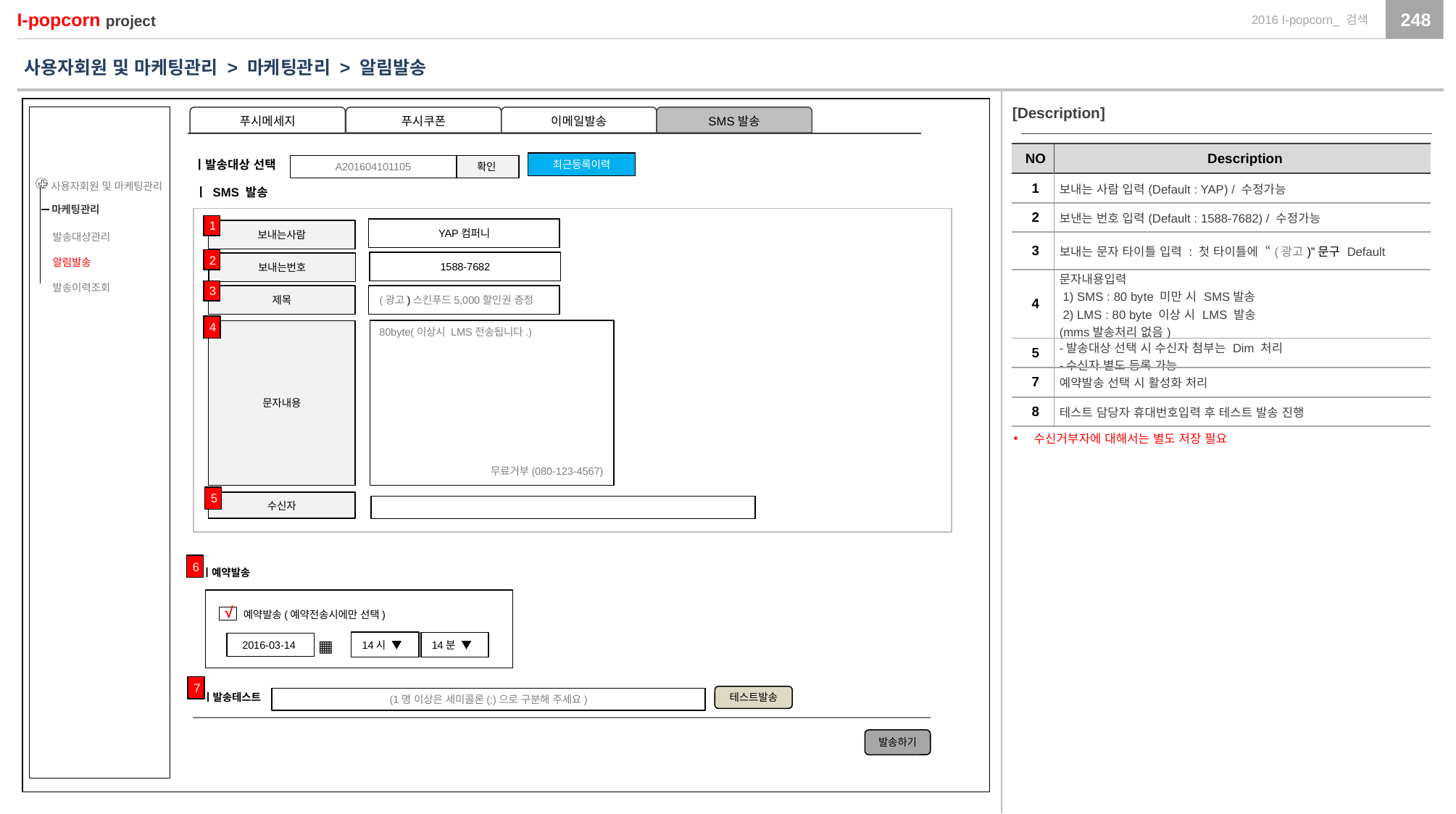

사용자회원 및 마케팅관리 > 마케팅관리 > 알림발송

[Description]

SMS발송
이메일발송
푸시쿠폰
푸시메세지
| NO | Description |
| --- | --- |
| 1 | 보내는 사람 입력(Default : YAP) / 수정가능 |
| 2 | 보낸는 번호 입력(Default : 1588-7682) / 수정가능 |
| 3 | 보내는 문자 타이틀 입력 : 첫 타이틀에 “(광고)”문구 Default |
| 4 | 문자내용입력 1) SMS : 80 byte 미만 시 SMS발송 2) LMS : 80 byte 이상 시 LMS 발송 (mms발송처리 없음) |
| 5 | -발송대상 선택 시 수신자 첨부는 Dim 처리 -수신자 별도 등록 가능 |
| 7 | 예약발송 선택 시 활성화 처리 |
| 8 | 테스트 담당자 휴대번호입력 후 테스트 발송 진행 |
ㅣ발송대상 선택
최근등록이력
A201604101105
확인
사용자회원 및 마케팅관리
마케팅관리
발송대상관리

알림발송

발송이력조회

ㅣ SMS 발송

1
YAP컴퍼니
보내는사람
보내는번호
제목
2
1588-7682
3
(광고)스킨푸드5,000할인권 증정
4
80byte(이상시 LMS전송됩니다.)

문자내용
수신거부자에 대해서는 별도 저장 필요
무료거부(080-123-4567)
5
수신자

6
ㅣ예약발송

예약발송(예약전송시에만 선택)

▦
14시  ▼
14분  ▼
2016-03-14
√
7
ㅣ발송테스트
테스트발송
(1명 이상은 세미콜론(;)으로 구분해 주세요)
발송하기